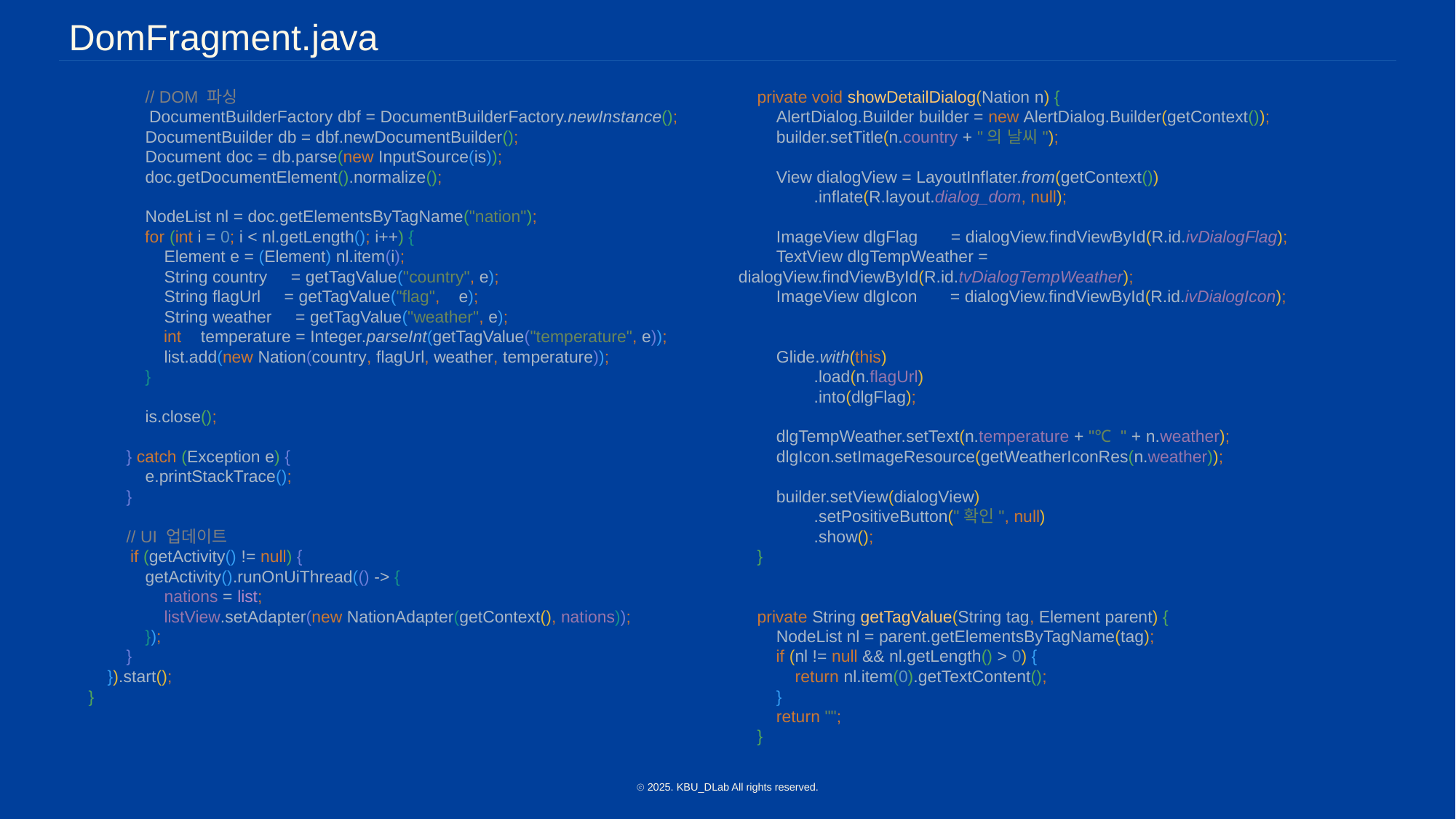

DomFragment.java
                // DOM 파싱
                DocumentBuilderFactory dbf = DocumentBuilderFactory.newInstance();
                DocumentBuilder db = dbf.newDocumentBuilder();
                Document doc = db.parse(new InputSource(is));
                doc.getDocumentElement().normalize();
                NodeList nl = doc.getElementsByTagName("nation");
                for (int i = 0; i < nl.getLength(); i++) {
                    Element e = (Element) nl.item(i);
                    String country     = getTagValue("country", e);
                    String flagUrl     = getTagValue("flag",    e);
                    String weather     = getTagValue("weather", e);
                    int    temperature = Integer.parseInt(getTagValue("temperature", e));
                    list.add(new Nation(country, flagUrl, weather, temperature));
                }
                is.close();
            } catch (Exception e) {
                e.printStackTrace();
            }
            // UI 업데이트
            if (getActivity() != null) {
                getActivity().runOnUiThread(() -> {
                    nations = list;
                    listView.setAdapter(new NationAdapter(getContext(), nations));
                });
            }
        }).start();
    }
    private void showDetailDialog(Nation n) {
        AlertDialog.Builder builder = new AlertDialog.Builder(getContext());
        builder.setTitle(n.country + "의 날씨");
        View dialogView = LayoutInflater.from(getContext())
                .inflate(R.layout.dialog_dom, null);
        ImageView dlgFlag       = dialogView.findViewById(R.id.ivDialogFlag);
        TextView dlgTempWeather = dialogView.findViewById(R.id.tvDialogTempWeather);
        ImageView dlgIcon       = dialogView.findViewById(R.id.ivDialogIcon);
        Glide.with(this)
                .load(n.flagUrl)
                .into(dlgFlag);
        dlgTempWeather.setText(n.temperature + "℃  " + n.weather);
        dlgIcon.setImageResource(getWeatherIconRes(n.weather));
        builder.setView(dialogView)
                .setPositiveButton("확인", null)
                .show();
    }
    private String getTagValue(String tag, Element parent) {
        NodeList nl = parent.getElementsByTagName(tag);
        if (nl != null && nl.getLength() > 0) {
            return nl.item(0).getTextContent();
        }
        return "";
    }